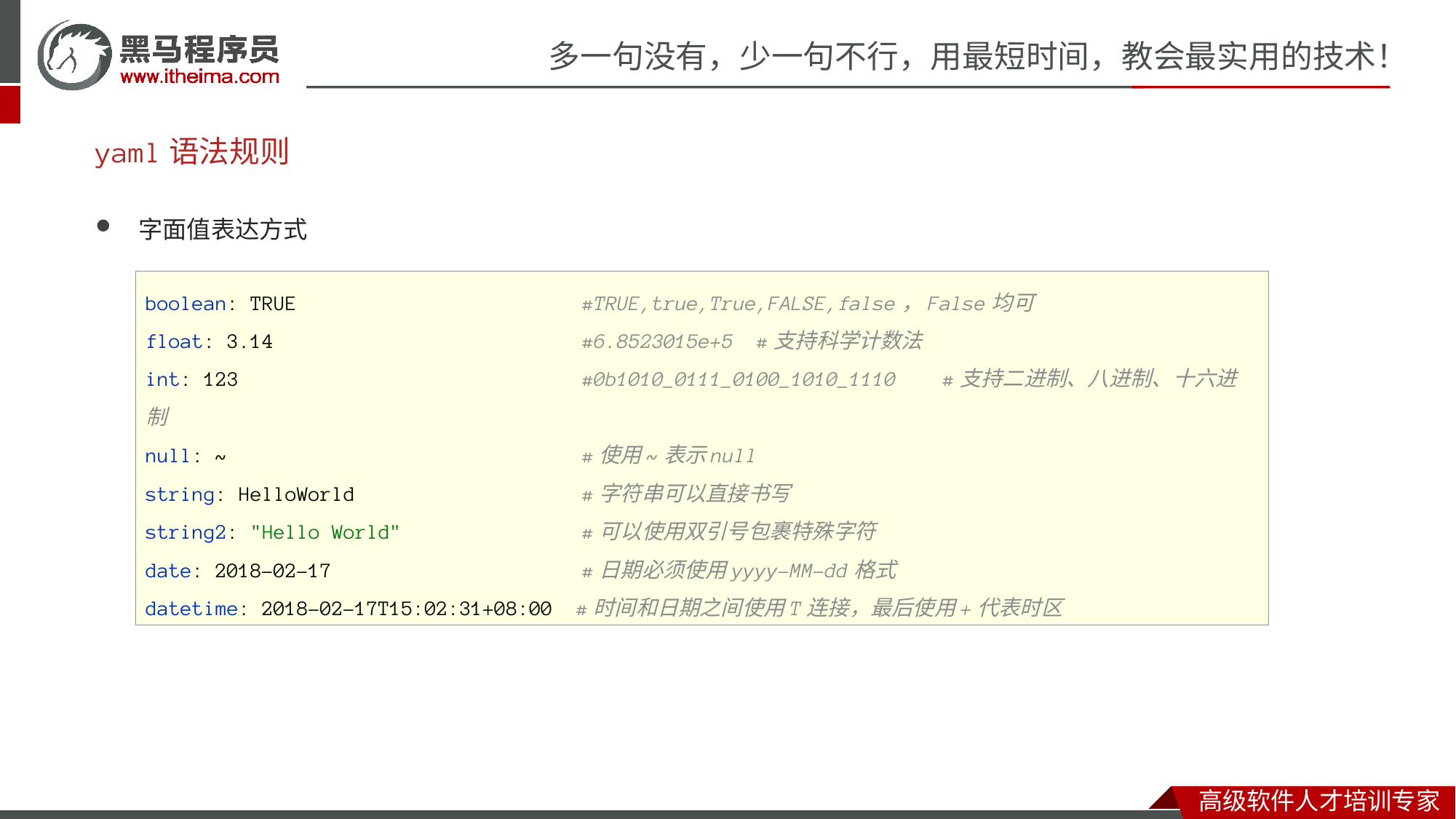

# yaml语法规则
字面值表达方式
boolean: TRUE  			#TRUE,true,True,FALSE,false，False均可
float: 3.14    			#6.8523015e+5  #支持科学计数法
int: 123       			#0b1010_0111_0100_1010_1110    #支持二进制、八进制、十六进制
null: ~        			#使用~表示null
string: HelloWorld      		#字符串可以直接书写
string2: "Hello World"  		#可以使用双引号包裹特殊字符
date: 2018-02-17        		#日期必须使用yyyy-MM-dd格式
datetime: 2018-02-17T15:02:31+08:00  #时间和日期之间使用T连接，最后使用+代表时区